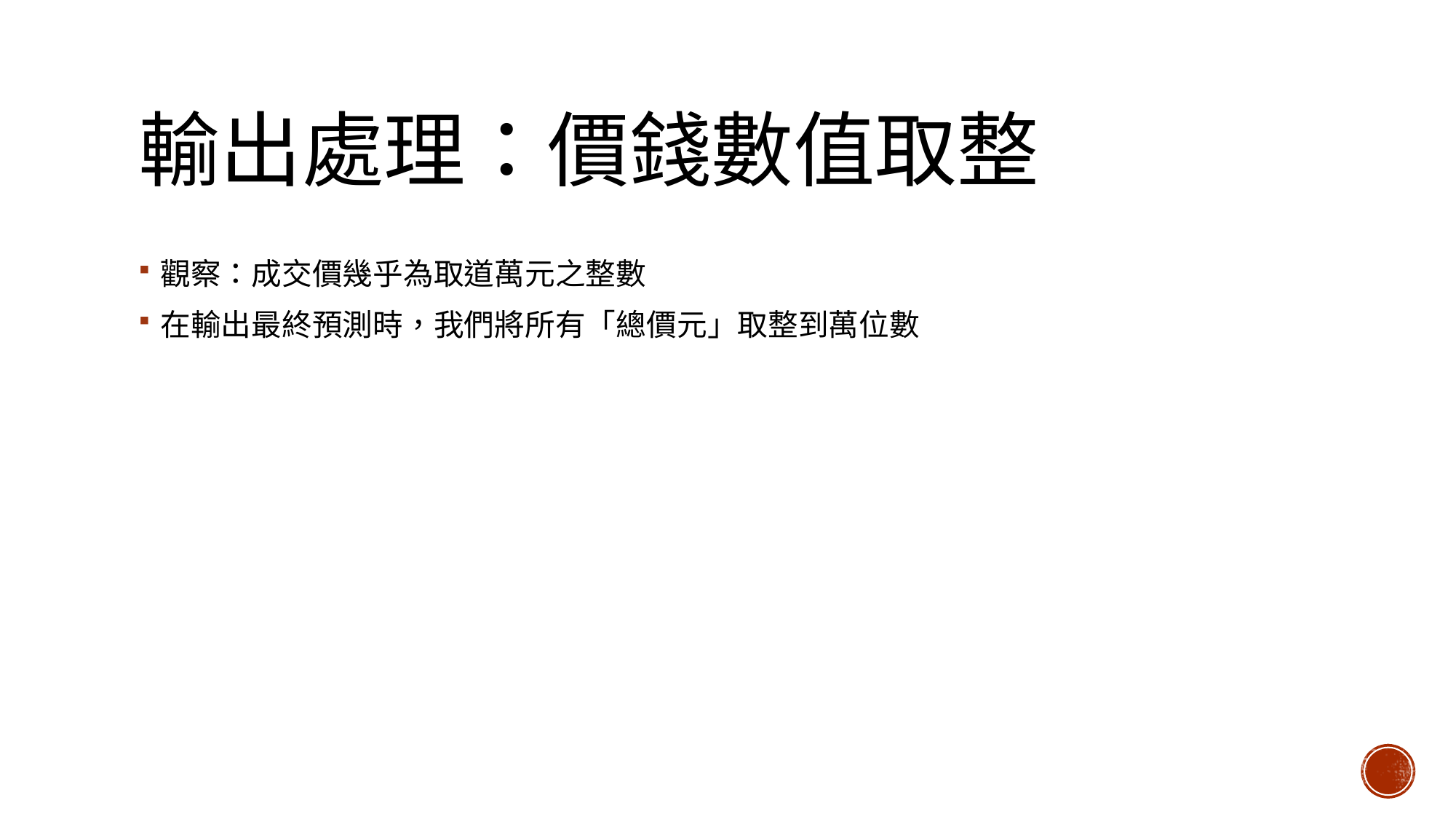

# 輸出處理：價錢數值取整
觀察：成交價幾乎為取道萬元之整數
在輸出最終預測時，我們將所有「總價元」取整到萬位數